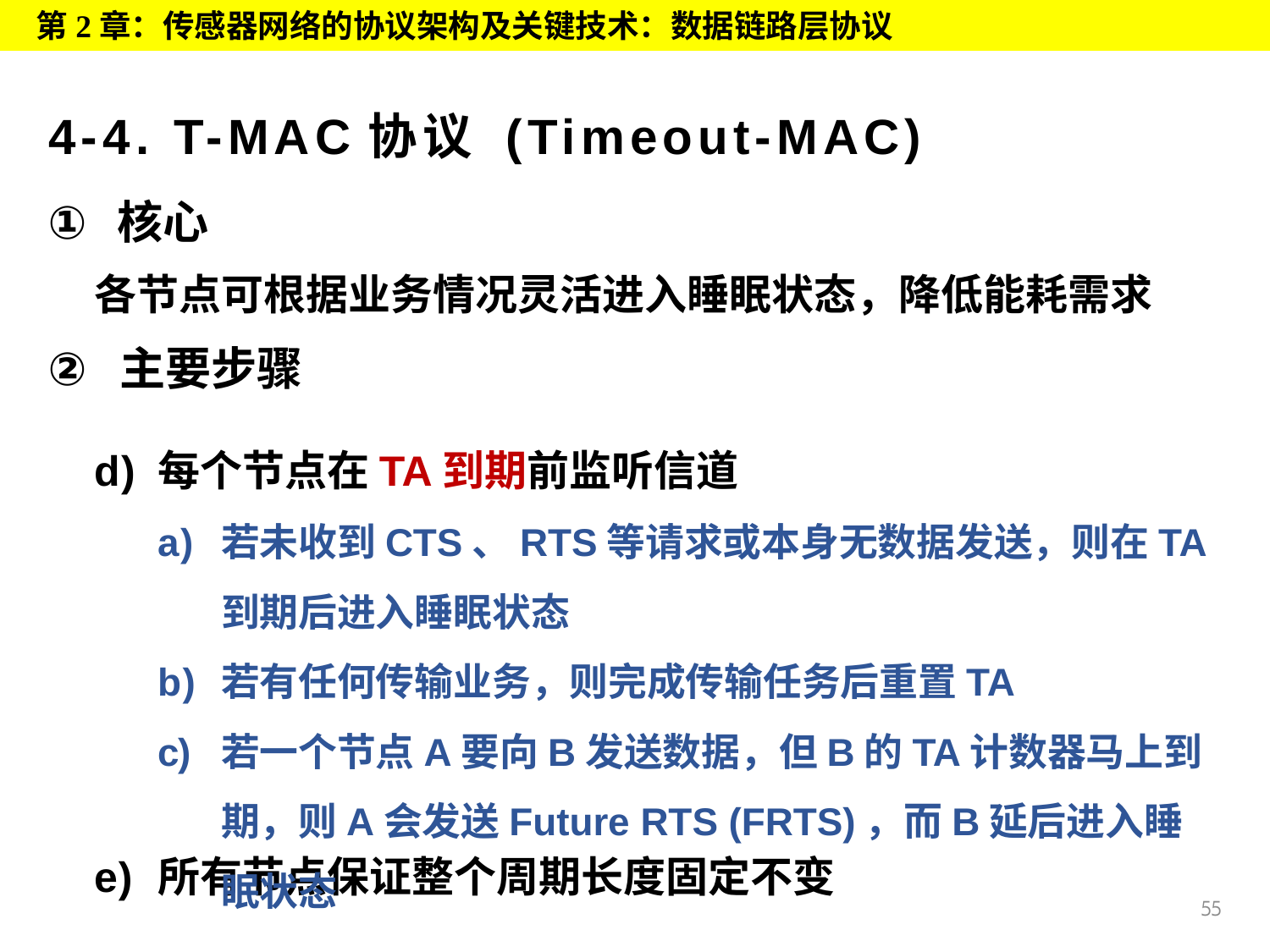

第2章：传感器网络的协议架构及关键技术：数据链路层协议
# 4-4. T-MAC协议 (Timeout-MAC)
 核心
各节点可根据业务情况灵活进入睡眠状态，降低能耗需求
主要步骤
每个节点在TA到期前监听信道
若未收到CTS、RTS等请求或本身无数据发送，则在TA到期后进入睡眠状态
若有任何传输业务，则完成传输任务后重置TA
若一个节点A要向B发送数据，但B的TA计数器马上到期，则A会发送Future RTS (FRTS)，而B延后进入睡眠状态
所有节点保证整个周期长度固定不变
55